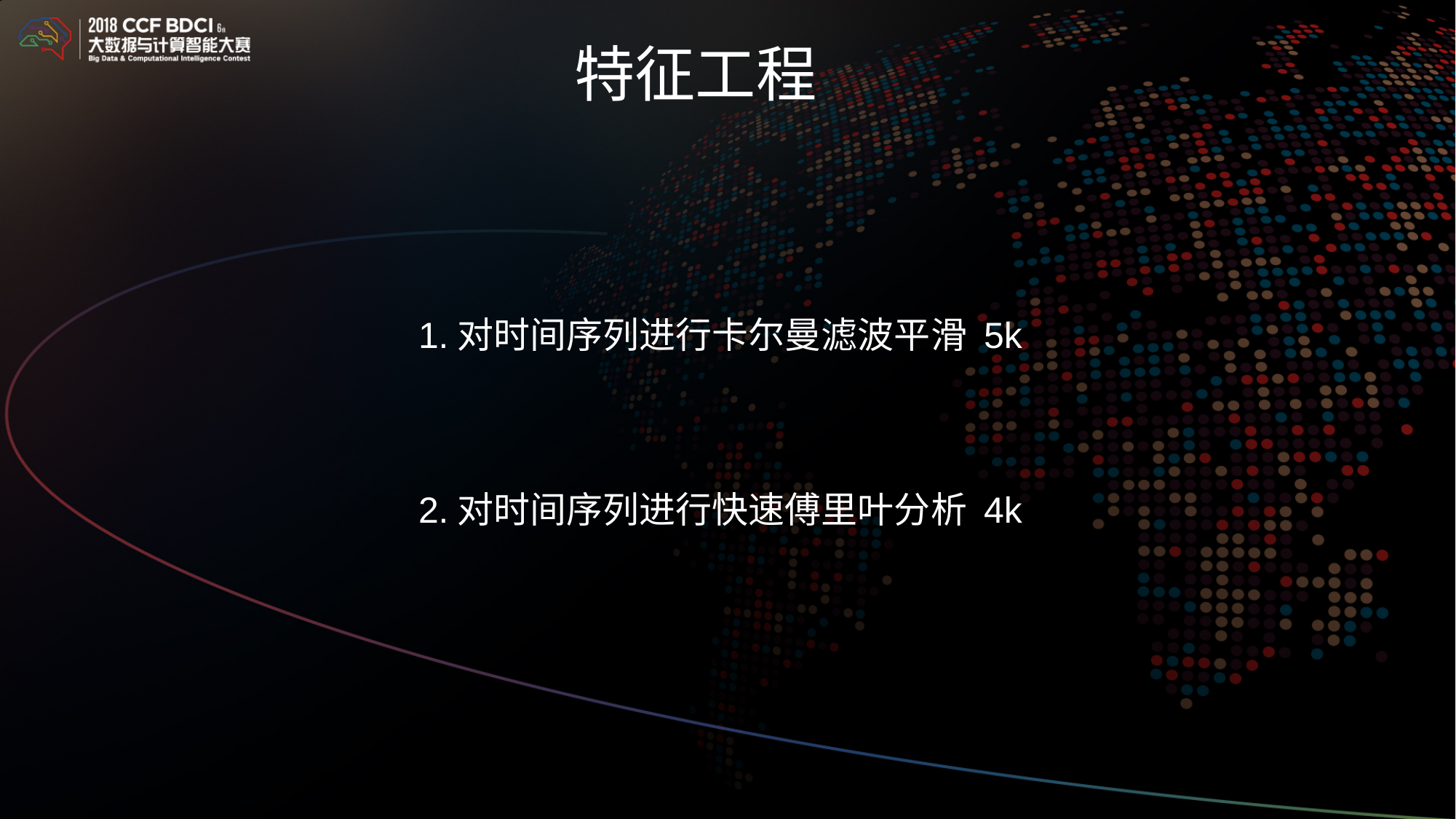

特征工程
1.对时间序列进行卡尔曼滤波平滑 5k

2.对时间序列进行快速傅里叶分析 4k